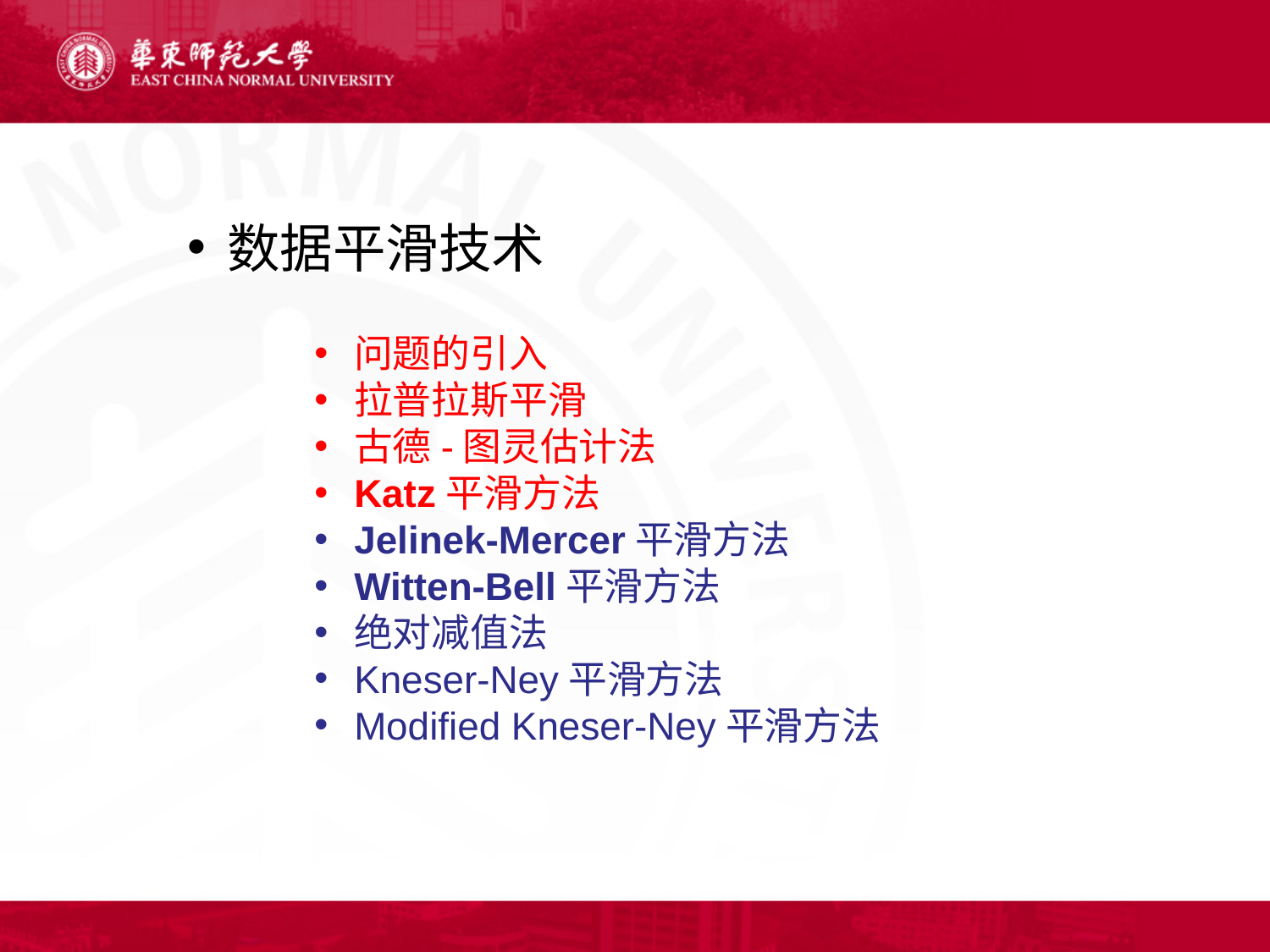

数据平滑技术

问题的引入
拉普拉斯平滑
古德-图灵估计法
Katz平滑方法
Jelinek-Mercer平滑方法
Witten-Bell平滑方法
绝对减值法
Kneser-Ney平滑方法
Modified Kneser-Ney平滑方法